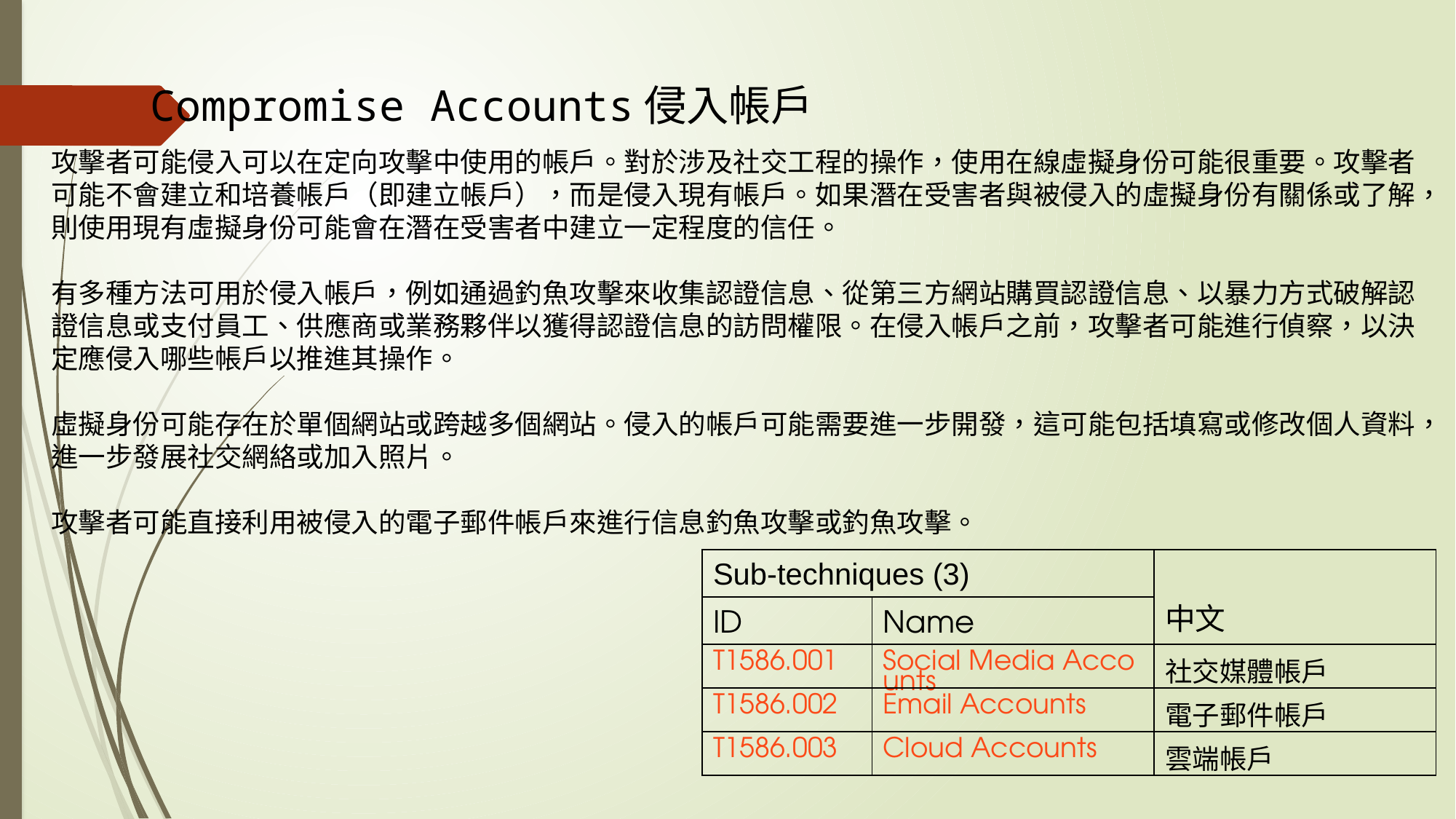

Compromise Accounts侵入帳戶
攻擊者可能侵入可以在定向攻擊中使用的帳戶。對於涉及社交工程的操作，使用在線虛擬身份可能很重要。攻擊者可能不會建立和培養帳戶（即建立帳戶），而是侵入現有帳戶。如果潛在受害者與被侵入的虛擬身份有關係或了解，則使用現有虛擬身份可能會在潛在受害者中建立一定程度的信任。

有多種方法可用於侵入帳戶，例如通過釣魚攻擊來收集認證信息、從第三方網站購買認證信息、以暴力方式破解認證信息或支付員工、供應商或業務夥伴以獲得認證信息的訪問權限。在侵入帳戶之前，攻擊者可能進行偵察，以決定應侵入哪些帳戶以推進其操作。

虛擬身份可能存在於單個網站或跨越多個網站。侵入的帳戶可能需要進一步開發，這可能包括填寫或修改個人資料，進一步發展社交網絡或加入照片。

攻擊者可能直接利用被侵入的電子郵件帳戶來進行信息釣魚攻擊或釣魚攻擊。
| Sub-techniques (3) |  | 中文 |
| --- | --- | --- |
| ID | Name |  |
| T1586.001 | Social Media Accounts | 社交媒體帳戶 |
| T1586.002 | Email Accounts | 電子郵件帳戶 |
| T1586.003 | Cloud Accounts | 雲端帳戶 |